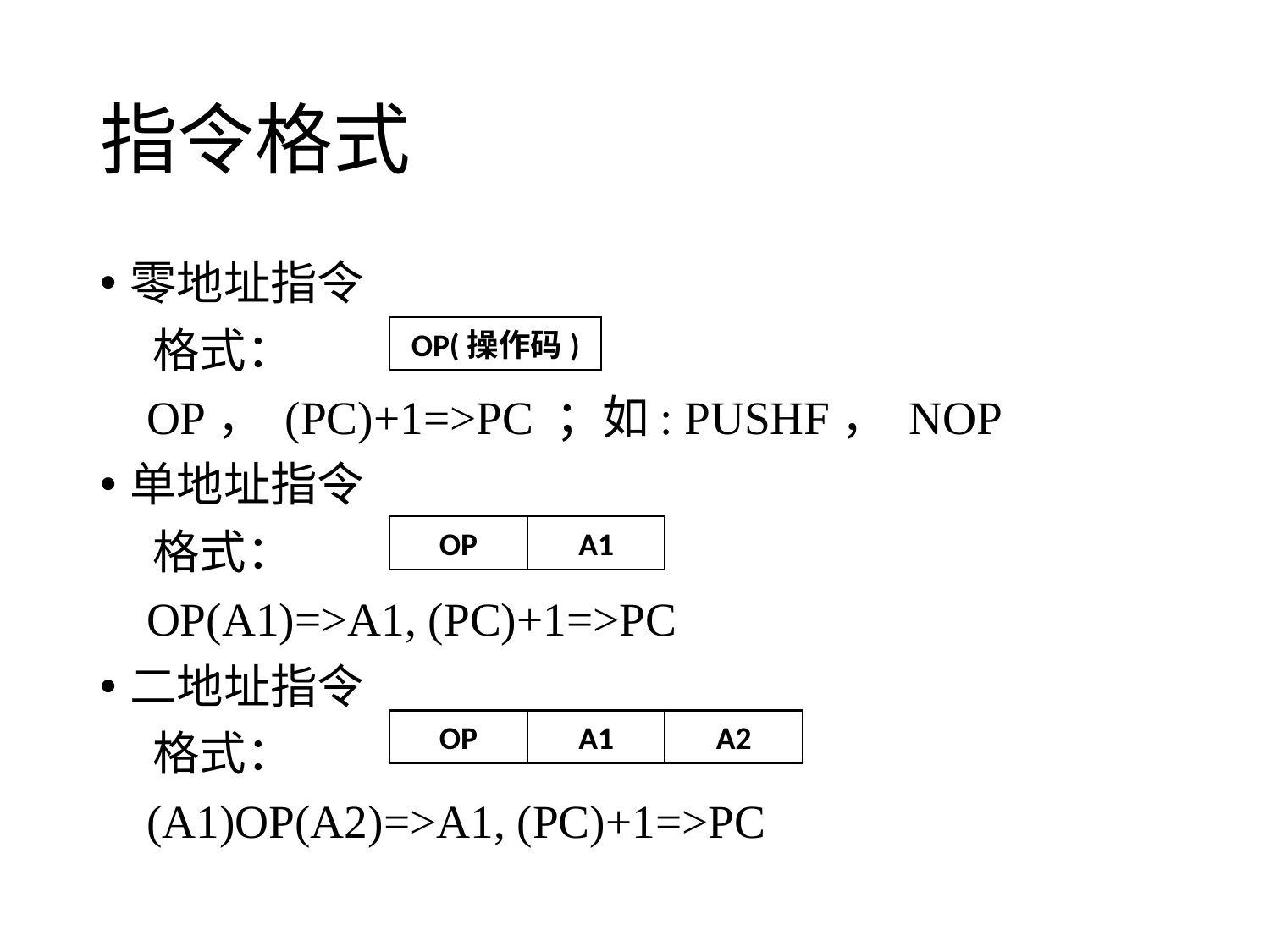

# 指令格式
零地址指令
    格式：
    OP， (PC)+1=>PC ；如: PUSHF， NOP
单地址指令
    格式：
    OP(A1)=>A1, (PC)+1=>PC
二地址指令
    格式：
    (A1)OP(A2)=>A1, (PC)+1=>PC

OP(操作码)
OP
A1
OP
A1
A2